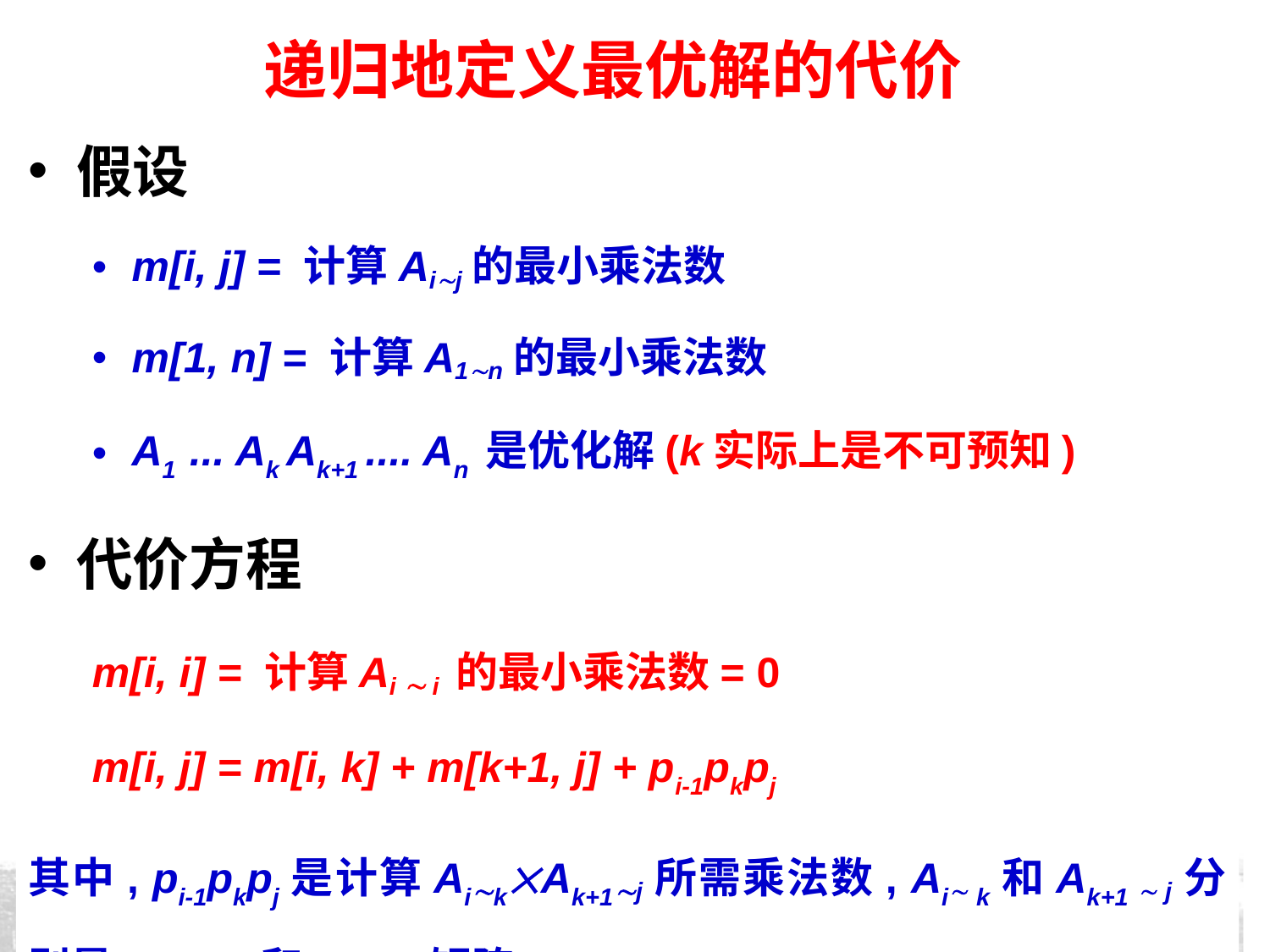

递归地定义最优解的代价
假设
m[i, j] = 计算Ai∼j的最小乘法数
m[1, n] = 计算A1∼n的最小乘法数
A1  ... Ak Ak+1 .... An 是优化解(k实际上是不可预知)
代价方程
m[i, i] = 计算Ai ∼ i 的最小乘法数= 0
m[i, j] = m[i, k] + m[k+1, j] + pi-1pkpj
其中, pi-1pkpj是计算Ai∼k×Ak+1∼j所需乘法数, Ai∼ k和Ak+1 ∼ j分别是pi-1×pk和pk×pj矩阵.